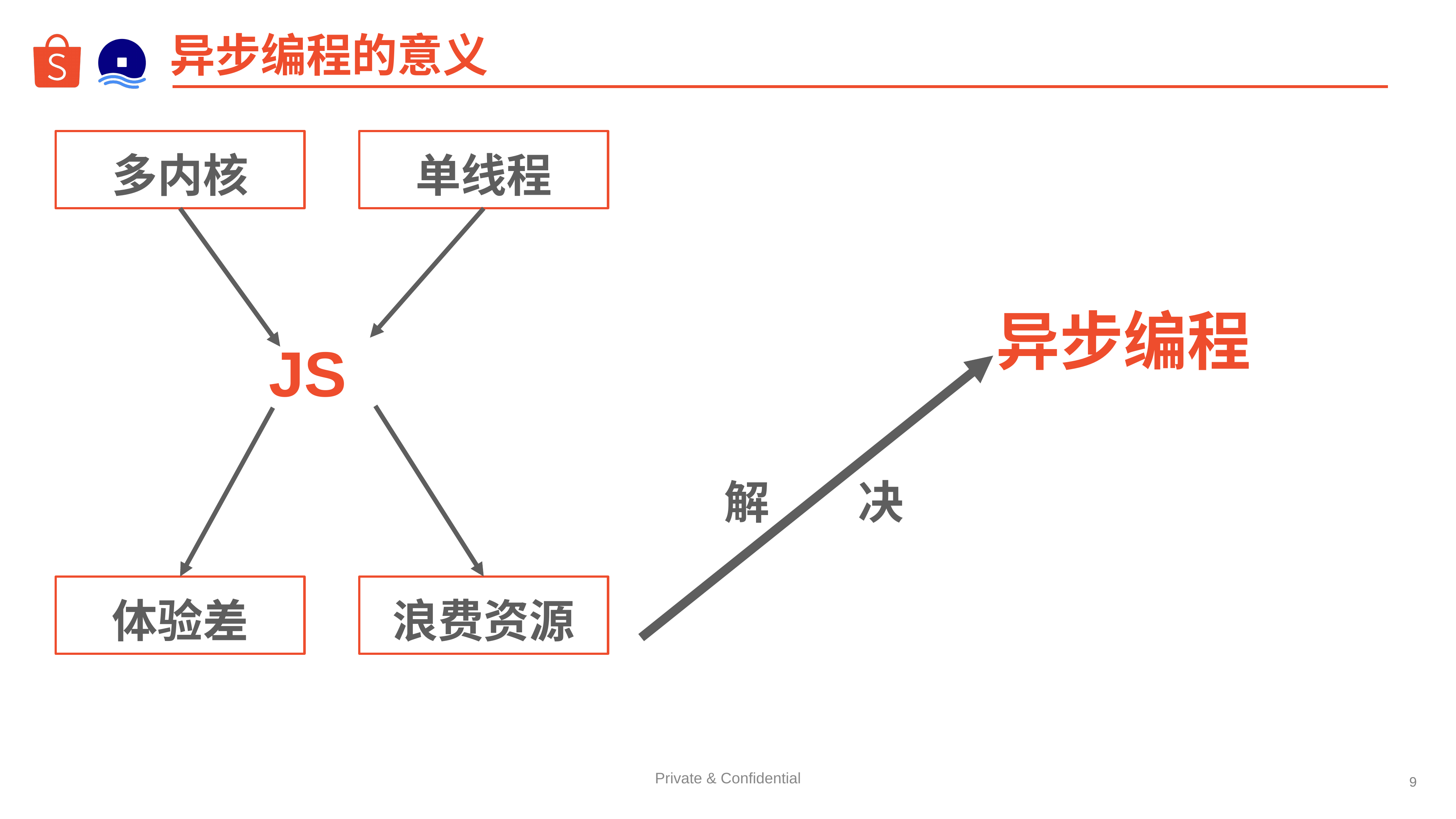

# 异步编程的意义
多内核
单线程
JS
体验差
浪费资源
异步编程
解       决